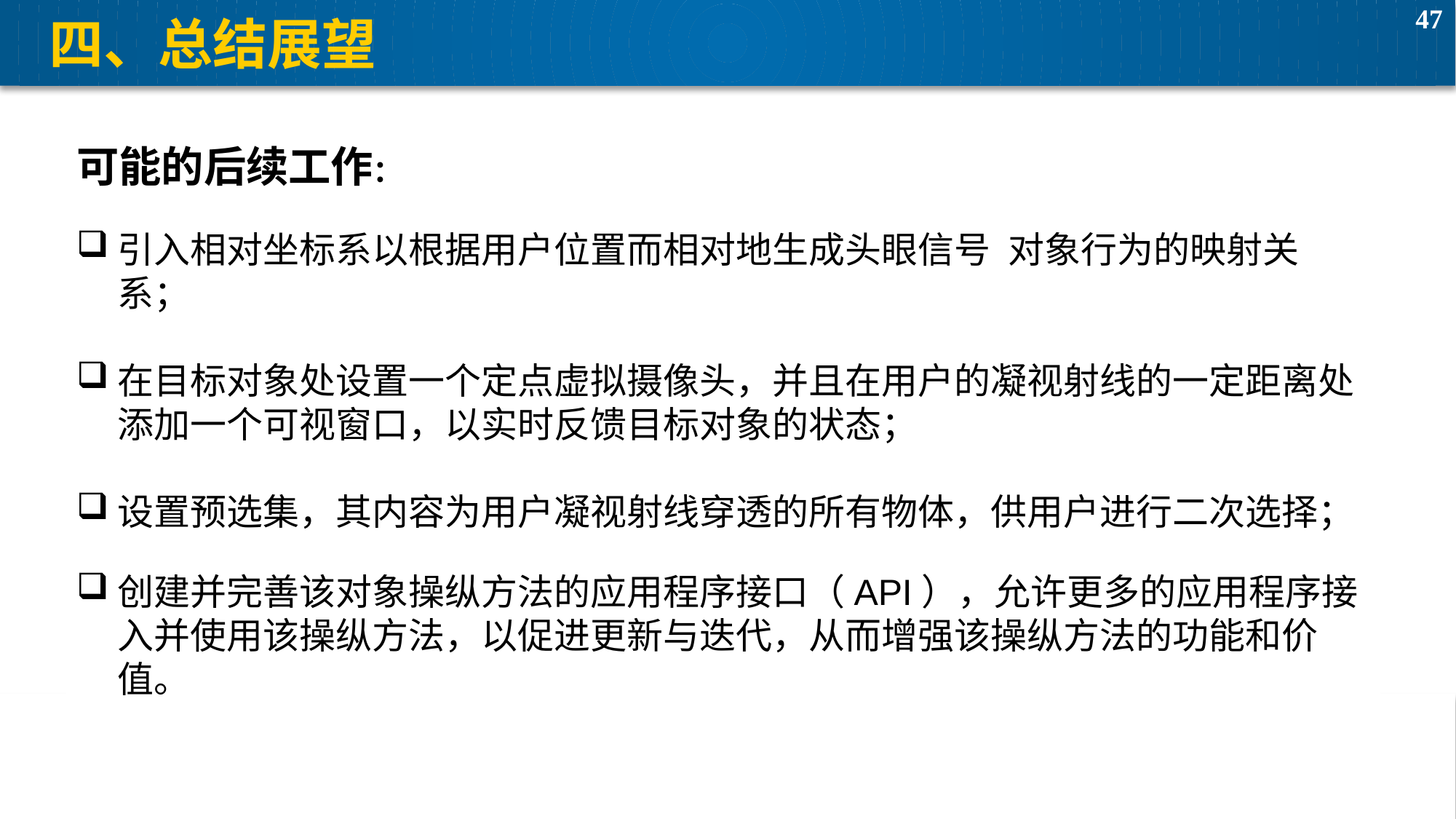

# 四、总结展望

可能的后续工作：

引入相对坐标系以根据用户位置而相对地生成头眼信号­对象行为的映射关系；

在目标对象处设置一个定点虚拟摄像头，并且在用户的凝视射线的一定距离处添加一个可视窗口，以实时反馈目标对象的状态；

设置预选集，其内容为用户凝视射线穿透的所有物体，供用户进行二次选择；

创建并完善该对象操纵方法的应用程序接口（API），允许更多的应用程序接入并使用该操纵方法，以促进更新与迭代，从而增强该操纵方法的功能和价值。